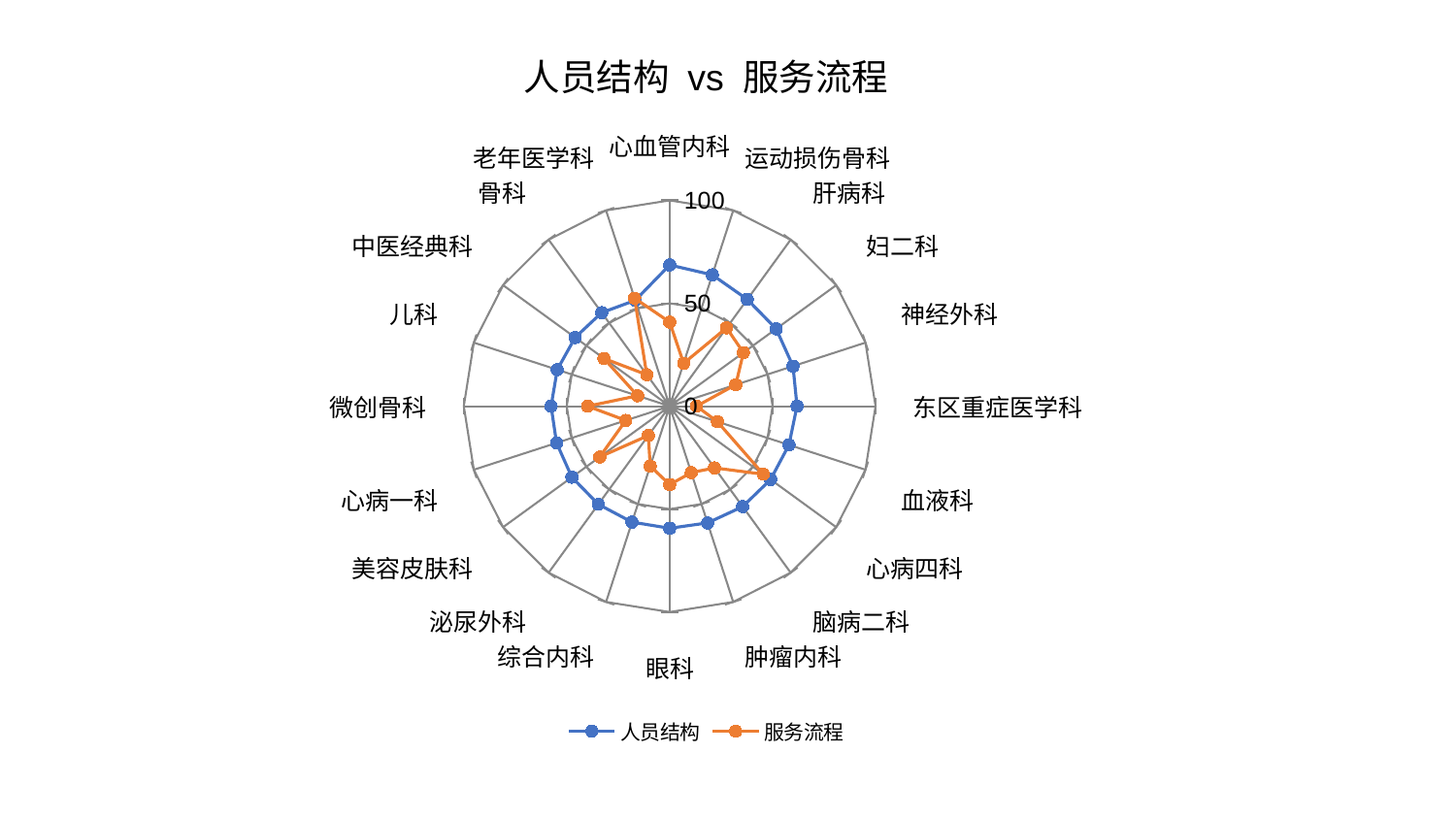

### Chart: 人员结构 vs 服务流程

| Category | 人员结构 | 服务流程 |
|---|---|---|
| 心血管内科 | 68.61442212244741 | 40.8547982053654 |
| 运动损伤骨科 | 67.11376356019247 | 21.91417956449348 |
| 肝病科 | 64.14735606821992 | 47.05854265190923 |
| 妇二科 | 63.94935485272591 | 44.317081845543015 |
| 神经外科 | 63.01182611093675 | 33.785973441797346 |
| 东区重症医学科 | 61.88731854516516 | 13.053868570390254 |
| 血液科 | 60.932941004704865 | 24.401993194249624 |
| 心病四科 | 60.633085401576444 | 56.235201302808605 |
| 脑病二科 | 60.3328232792979 | 37.08588290238267 |
| 肿瘤内科 | 59.65133300111872 | 33.93313926042461 |
| 眼科 | 59.308834838237274 | 38.1328280746078 |
| 综合内科 | 59.243470012895344 | 30.6088173614732 |
| 泌尿外科 | 58.92482128217952 | 17.63546091027819 |
| 美容皮肤科 | 58.71924187054746 | 41.983262211752184 |
| 心病一科 | 57.76261880230392 | 22.415214056667224 |
| 微创骨科 | 57.592125064467545 | 39.8459594026196 |
| 儿科 | 57.40997198331998 | 16.375836754652706 |
| 中医经典科 | 56.776863513622786 | 39.47495728676044 |
| 骨科 | 56.193512596878605 | 18.91954196528671 |
| 老年医学科 | 54.083083511750246 | 55.192162178898 |
53